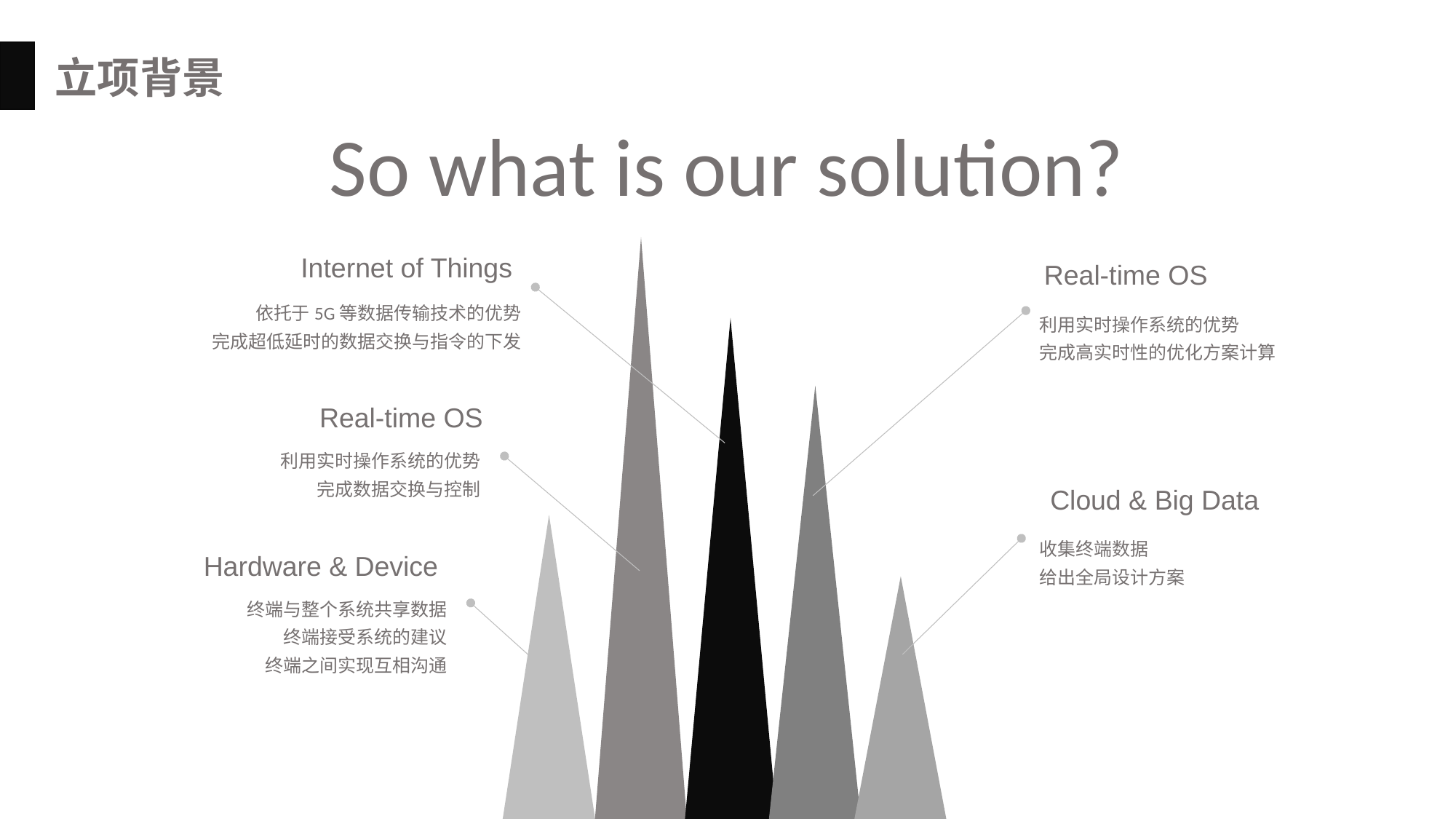

立项背景
So what is our solution?

Internet of Things
依托于5G等数据传输技术的优势
完成超低延时的数据交换与指令的下发
Real-time OS
利用实时操作系统的优势
完成高实时性的优化方案计算

Real-time OS
利用实时操作系统的优势
完成数据交换与控制

Cloud & Big Data
收集终端数据
给出全局设计方案

Hardware & Device
终端与整个系统共享数据
终端接受系统的建议
终端之间实现互相沟通